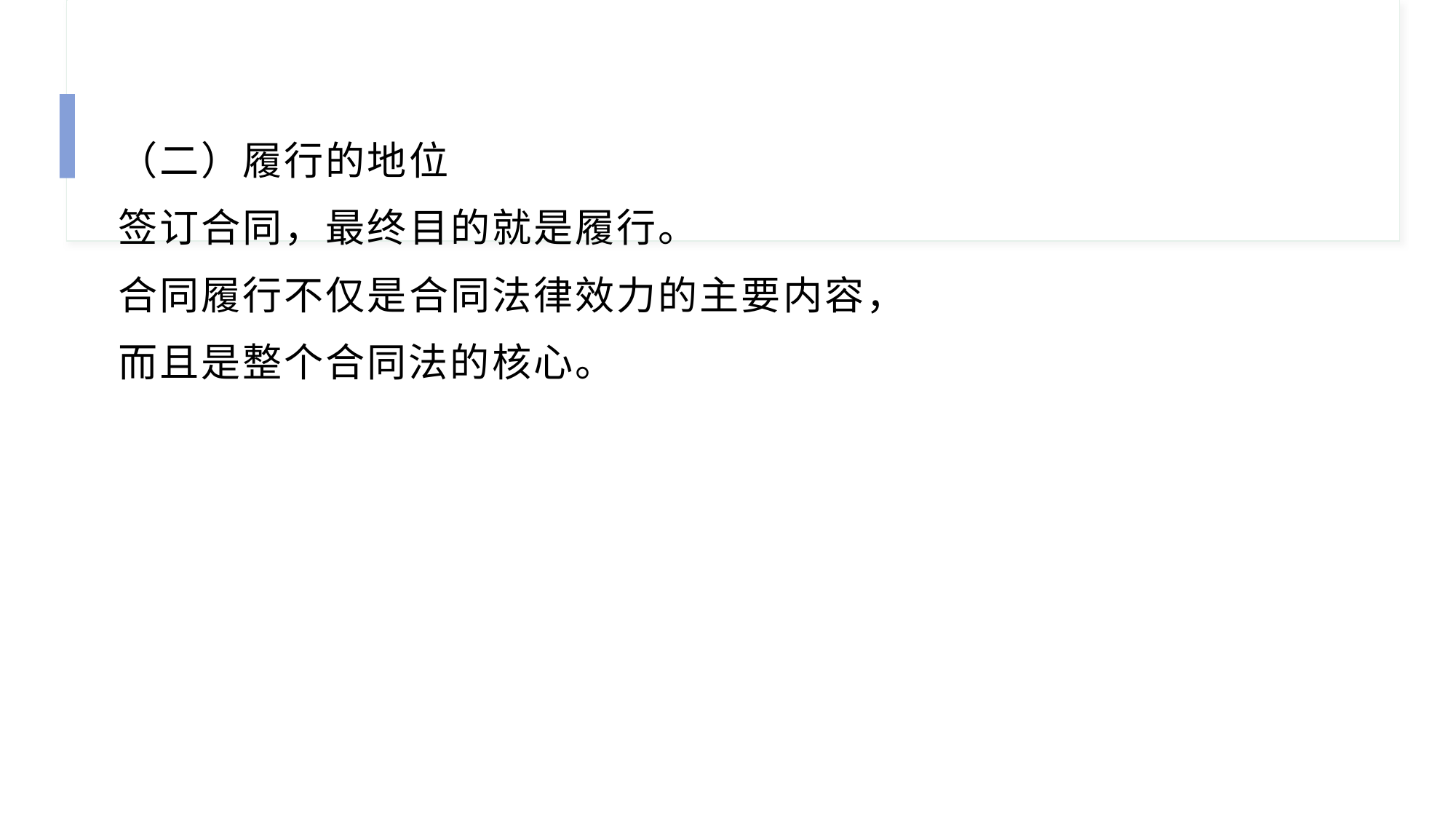

（二）履行的地位
签订合同，最终目的就是履行。
合同履行不仅是合同法律效力的主要内容，
而且是整个合同法的核心。